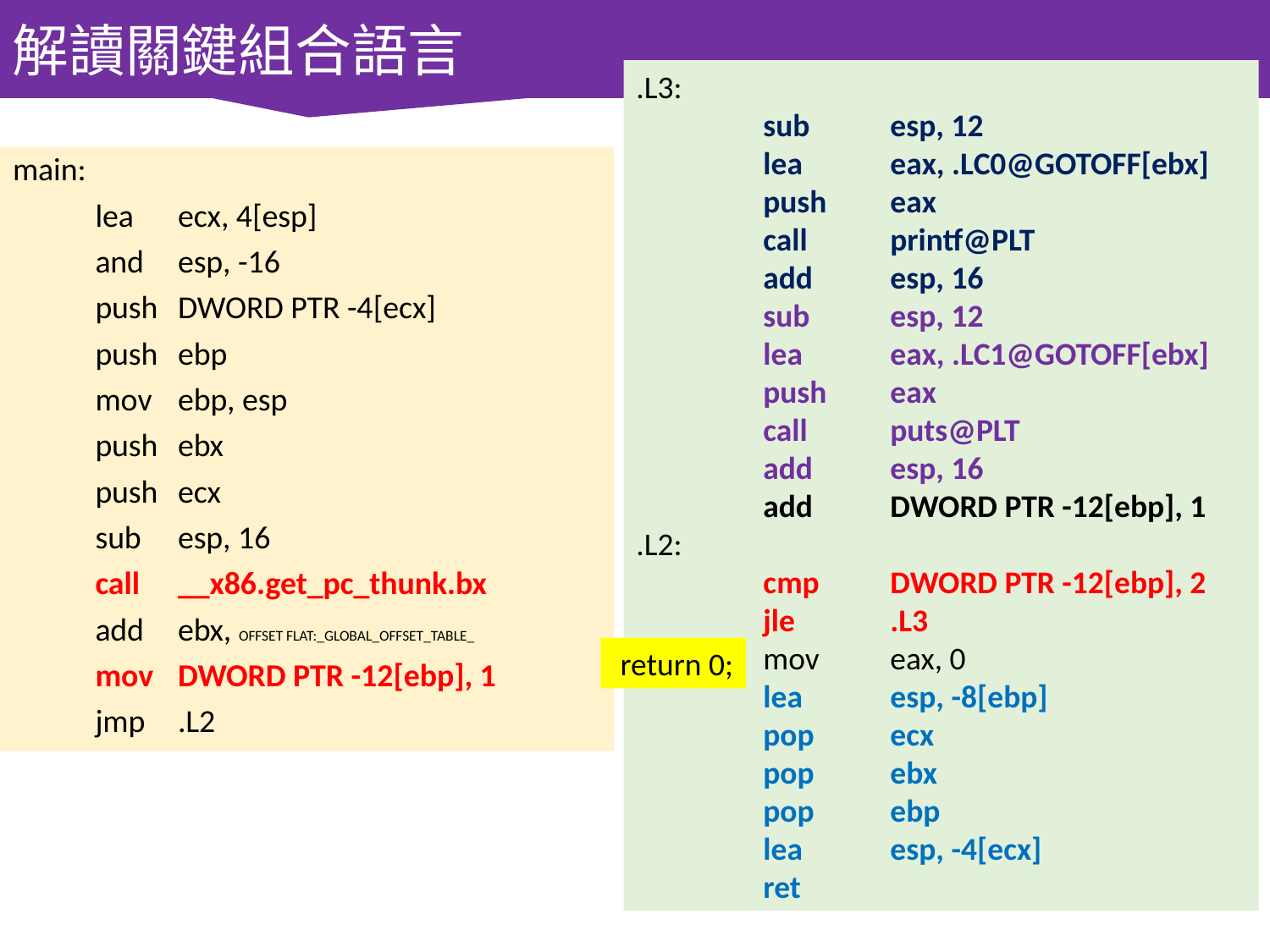

解讀關鍵組合語言
.L3:
	sub	esp, 12
	lea	eax, .LC0@GOTOFF[ebx]
	push	eax
	call	printf@PLT
	add	esp, 16
	sub	esp, 12
	lea	eax, .LC1@GOTOFF[ebx]
	push	eax
	call	puts@PLT
	add	esp, 16
	add	DWORD PTR -12[ebp], 1
.L2:
	cmp	DWORD PTR -12[ebp], 2
	jle	.L3
	mov	eax, 0
	lea	esp, -8[ebp]
	pop	ecx
	pop	ebx
	pop	ebp
	lea	esp, -4[ecx]
	ret
main:
	lea	ecx, 4[esp]
	and	esp, -16
	push	DWORD PTR -4[ecx]
	push	ebp
	mov	ebp, esp
	push	ebx
	push	ecx
	sub	esp, 16
	call	__x86.get_pc_thunk.bx
	add	ebx, OFFSET FLAT:_GLOBAL_OFFSET_TABLE_
	mov	DWORD PTR -12[ebp], 1
	jmp	.L2
 return 0;